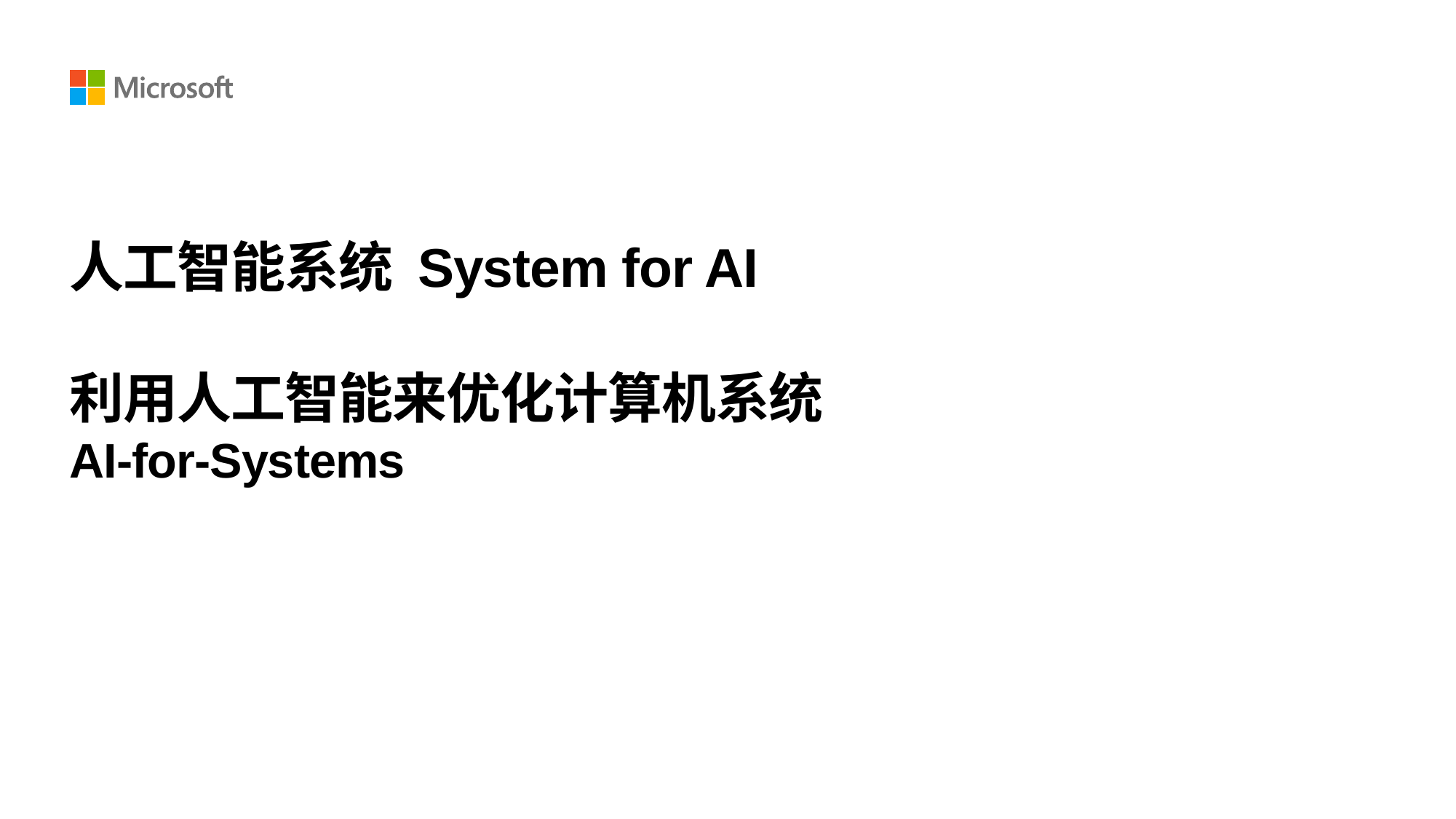

1
# 人工智能系统 System for AI   利用人工智能来优化计算机系统 AI-for-Systems